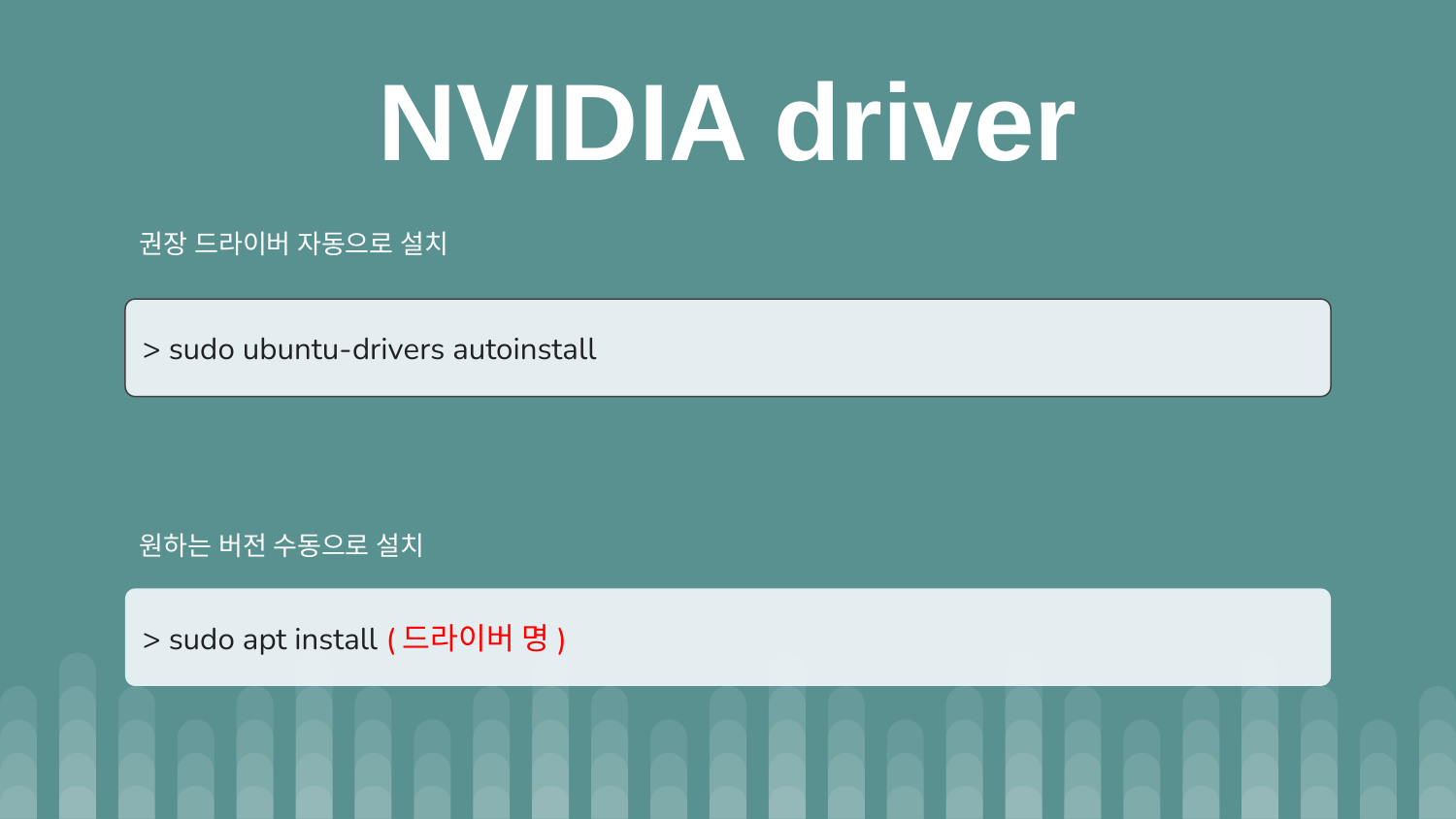

# NVIDIA driver
권장 드라이버 자동으로 설치

원하는 버전 수동으로 설치

> sudo ubuntu-drivers autoinstall

> sudo apt install (드라이버 명)